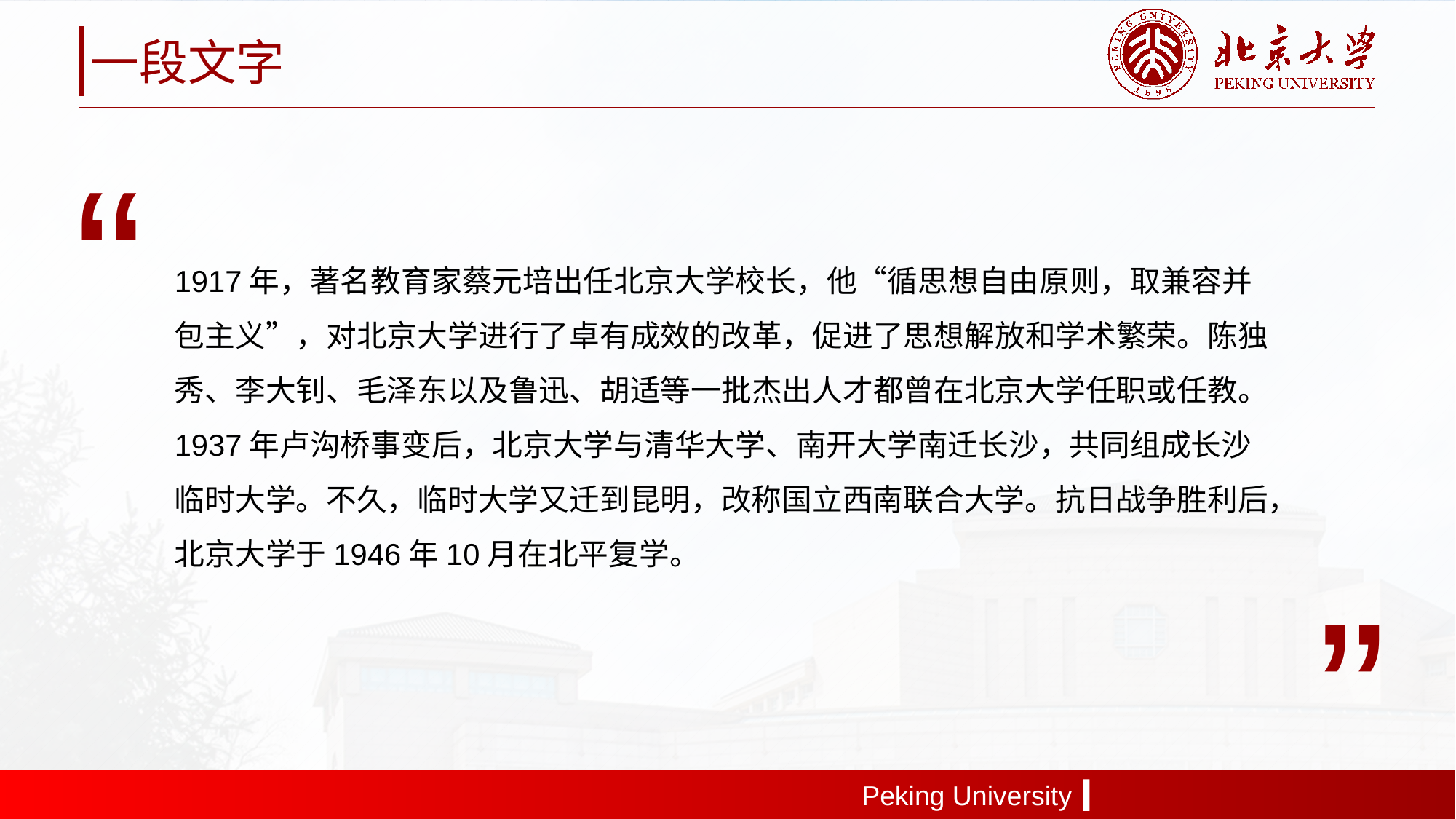

一段文字
“
1917年，著名教育家蔡元培出任北京大学校长，他“循思想自由原则，取兼容并包主义”，对北京大学进行了卓有成效的改革，促进了思想解放和学术繁荣。陈独秀、李大钊、毛泽东以及鲁迅、胡适等一批杰出人才都曾在北京大学任职或任教。
1937年卢沟桥事变后，北京大学与清华大学、南开大学南迁长沙，共同组成长沙临时大学。不久，临时大学又迁到昆明，改称国立西南联合大学。抗日战争胜利后，北京大学于1946年10月在北平复学。
”